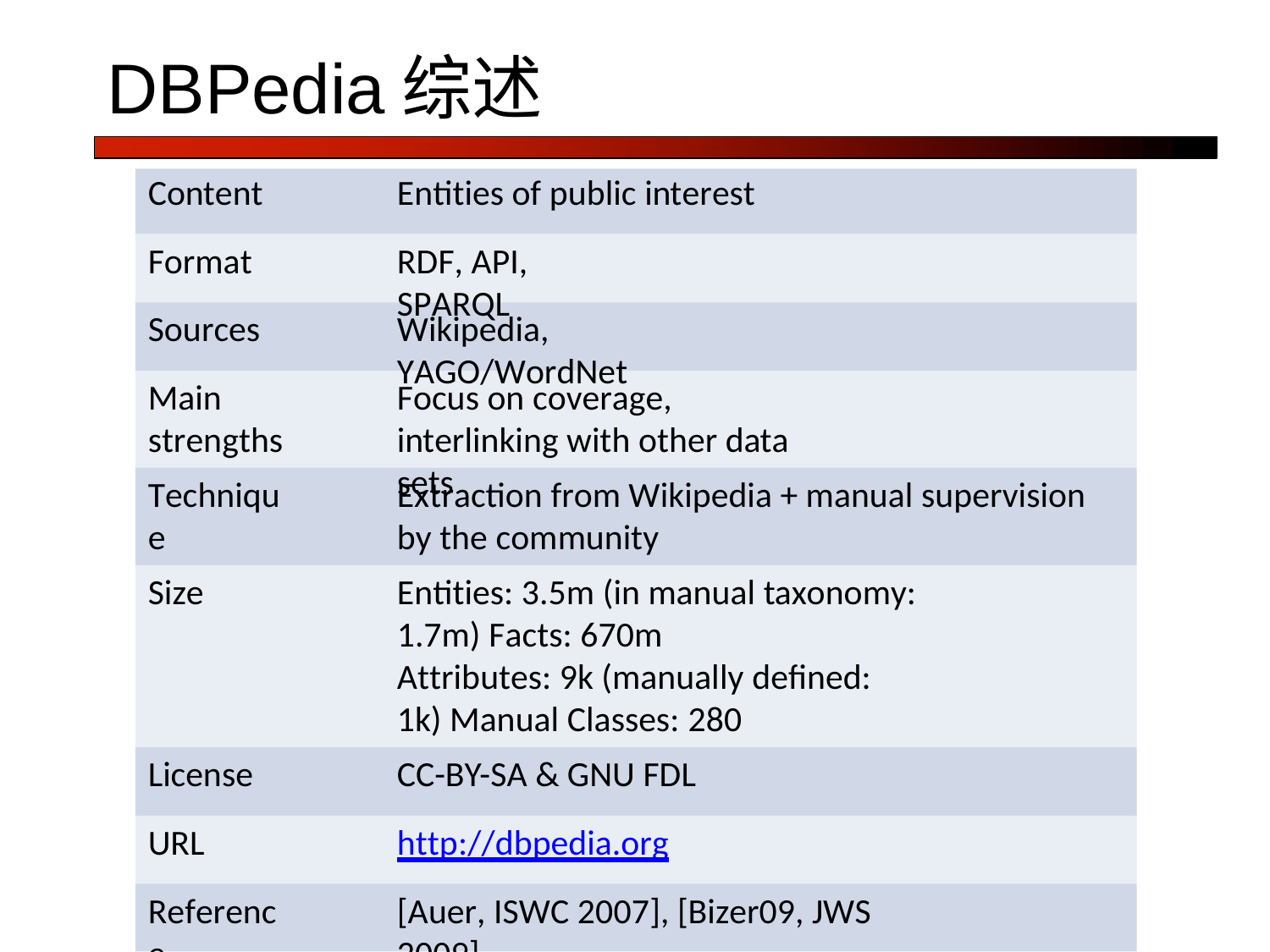

# DBPedia综述

Content
Entities of public interest

Format
RDF, API, SPARQL

Sources
Wikipedia, YAGO/WordNet

Main strengths
Focus on coverage,    interlinking with other data sets

Technique
Extraction from Wikipedia + manual supervision by the community

Size
Entities: 3.5m (in manual taxonomy: 1.7m) Facts: 670m
Attributes: 9k (manually defined: 1k) Manual Classes: 280

License
CC-BY-SA & GNU FDL

URL
http://dbpedia.org

Reference
[Auer, ISWC 2007], [Bizer09, JWS 2009]